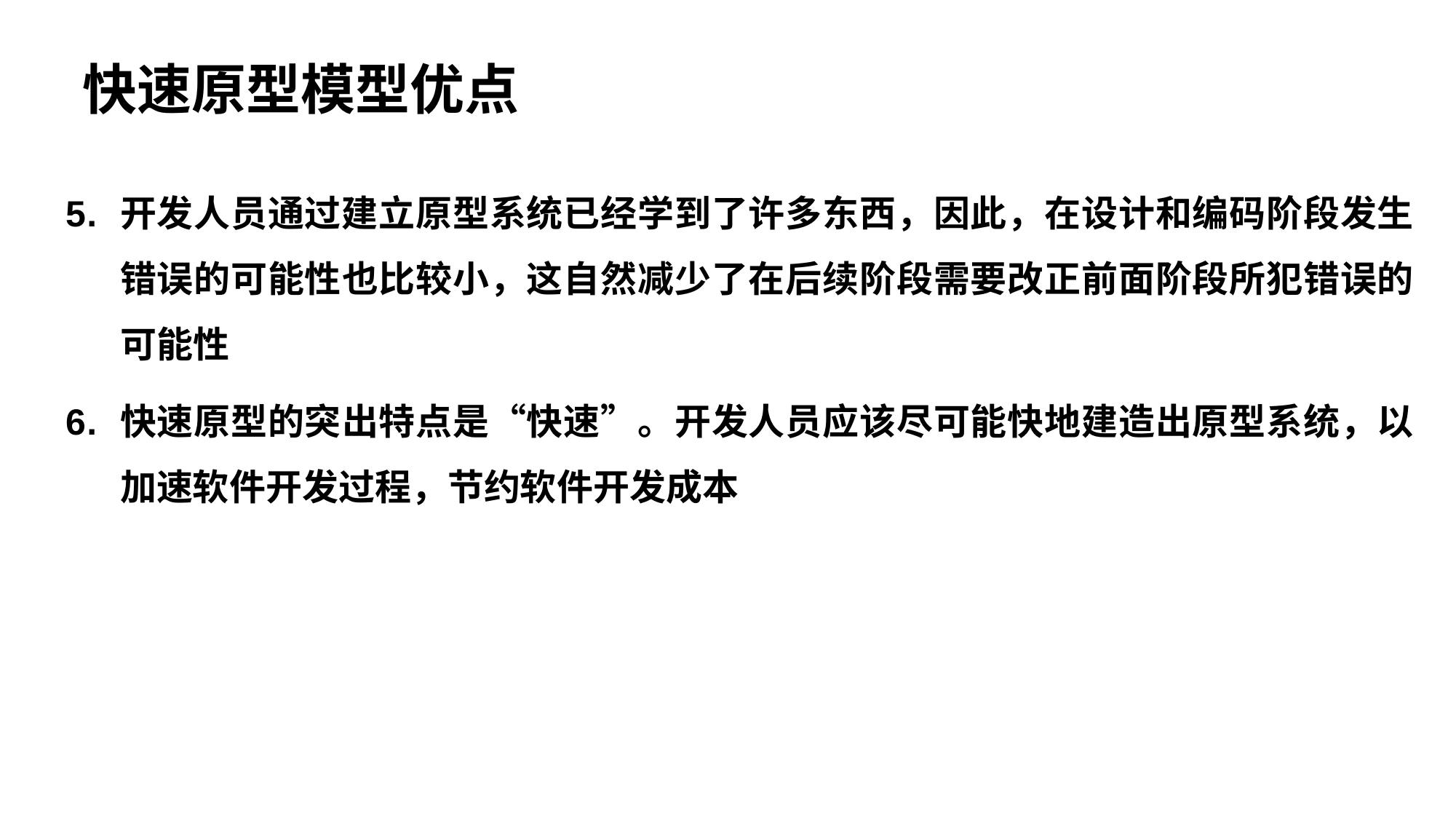

快速原型模型优点
开发人员通过建立原型系统已经学到了许多东西，因此，在设计和编码阶段发生错误的可能性也比较小，这自然减少了在后续阶段需要改正前面阶段所犯错误的可能性
快速原型的突出特点是“快速”。开发人员应该尽可能快地建造出原型系统，以加速软件开发过程，节约软件开发成本